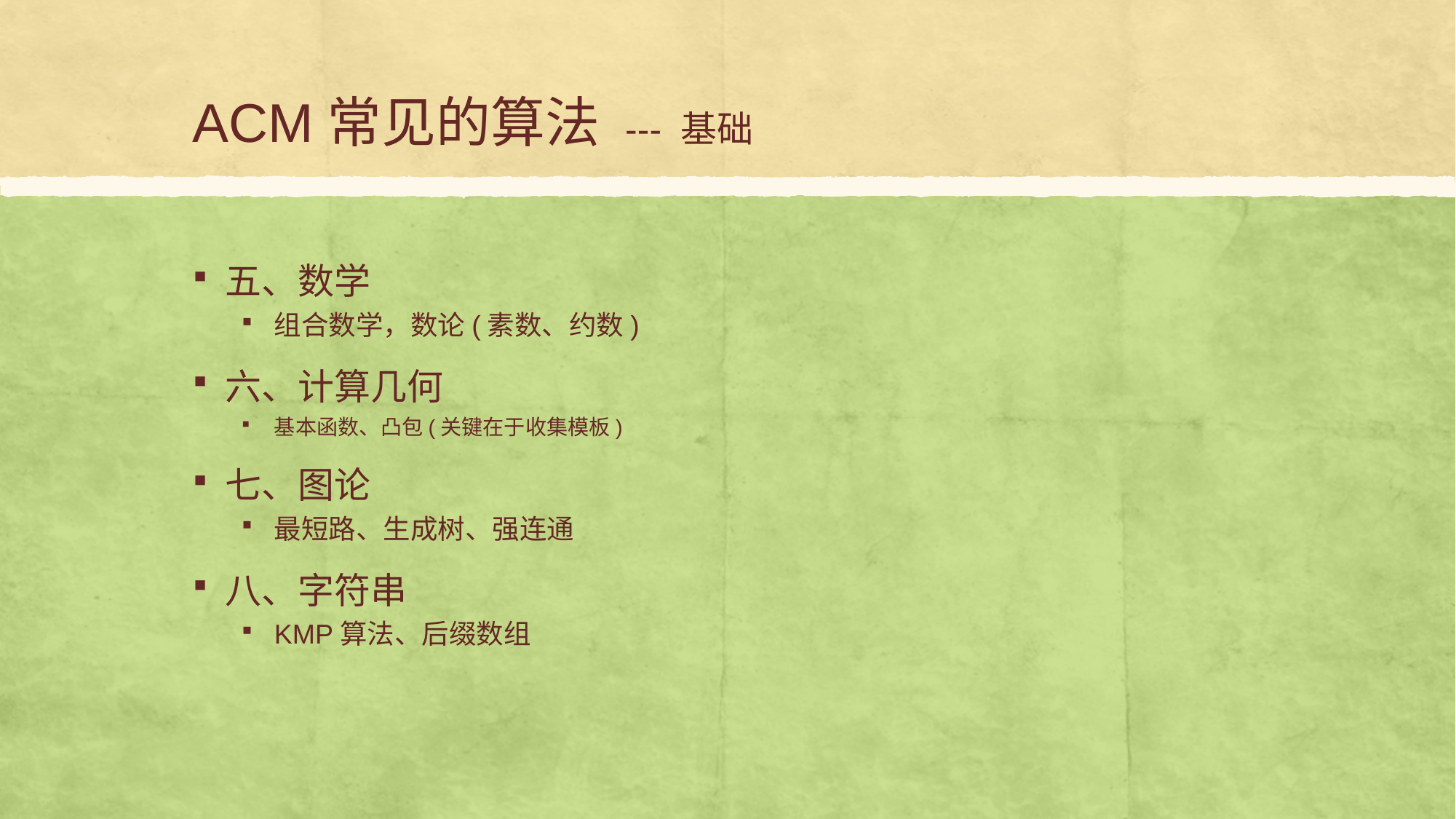

# ACM常见的算法 --- 基础
五、数学
组合数学，数论(素数、约数)
六、计算几何
基本函数、凸包(关键在于收集模板)
七、图论
最短路、生成树、强连通
八、字符串
KMP算法、后缀数组